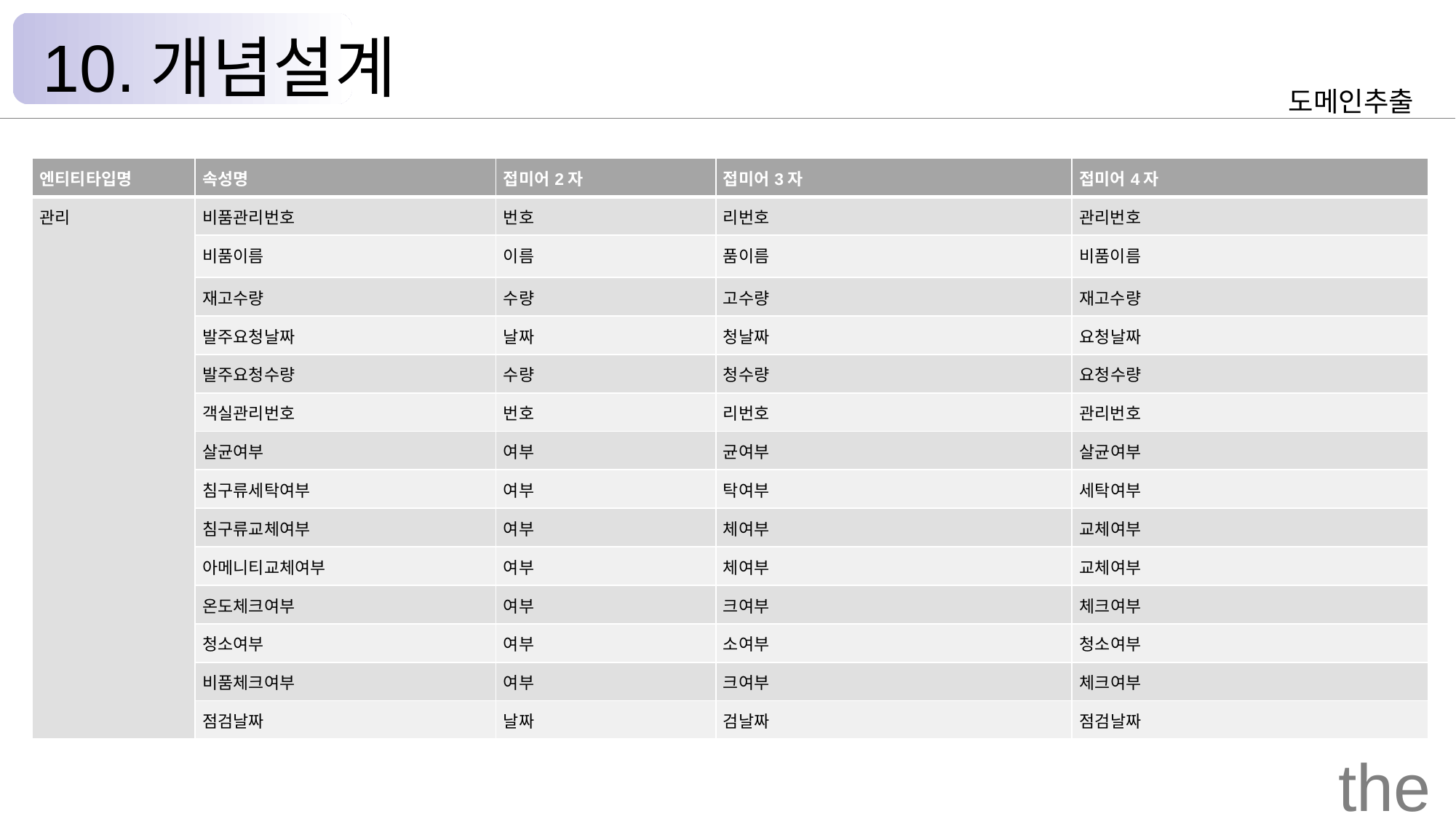

10.개념설계

도메인추출
| 엔티티타입명 | 속성명 | 접미어2자 | 접미어3자 | 접미어4자 |
| --- | --- | --- | --- | --- |
| 관리 | 비품관리번호 | 번호 | 리번호 | 관리번호 |
|  | 비품이름 | 이름 | 품이름 | 비품이름 |
|  | 재고수량 | 수량 | 고수량 | 재고수량 |
|  | 발주요청날짜 | 날짜 | 청날짜 | 요청날짜 |
|  | 발주요청수량 | 수량 | 청수량 | 요청수량 |
|  | 객실관리번호 | 번호 | 리번호 | 관리번호 |
|  | 살균여부 | 여부 | 균여부 | 살균여부 |
|  | 침구류세탁여부 | 여부 | 탁여부 | 세탁여부 |
|  | 침구류교체여부 | 여부 | 체여부 | 교체여부 |
|  | 아메니티교체여부 | 여부 | 체여부 | 교체여부 |
|  | 온도체크여부 | 여부 | 크여부 | 체크여부 |
|  | 청소여부 | 여부 | 소여부 | 청소여부 |
|  | 비품체크여부 | 여부 | 크여부 | 체크여부 |
|  | 점검날짜 | 날짜 | 검날짜 | 점검날짜 |
the Palace